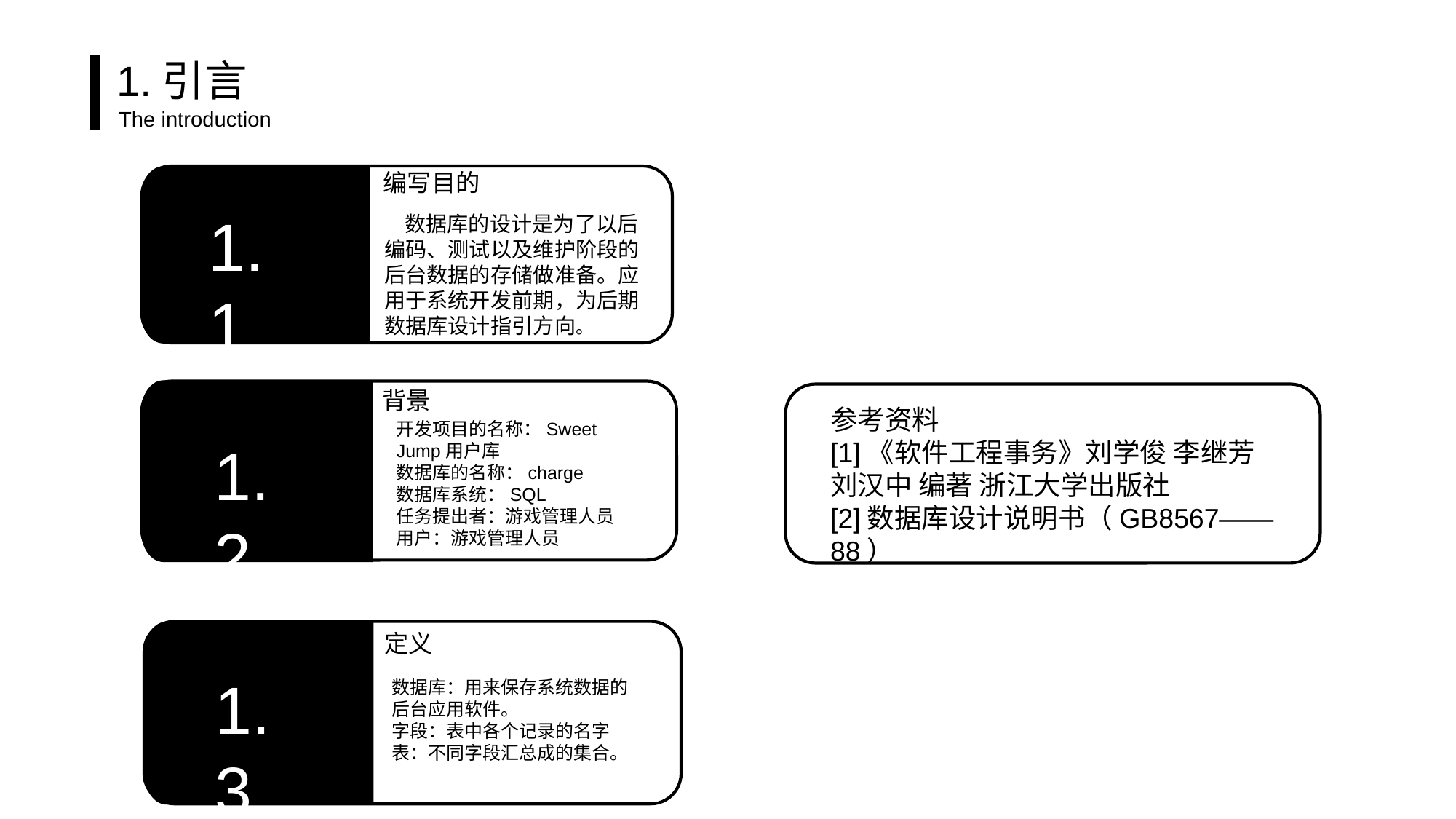

1.引言
The introduction
编写目的

1.1
    数据库的设计是为了以后编码、测试以及维护阶段的后台数据的存储做准备。应用于系统开发前期，为后期数据库设计指引方向。
背景

参考资料
[1]《软件工程事务》刘学俊 李继芳 刘汉中 编著 浙江大学出版社
[2]数据库设计说明书（GB8567——88）

开发项目的名称：Sweet Jump用户库
数据库的名称：charge
数据库系统：SQL
任务提出者：游戏管理人员
用户：游戏管理人员
1.2

定义
1.3
数据库：用来保存系统数据的后台应用软件。
字段：表中各个记录的名字
表：不同字段汇总成的集合。